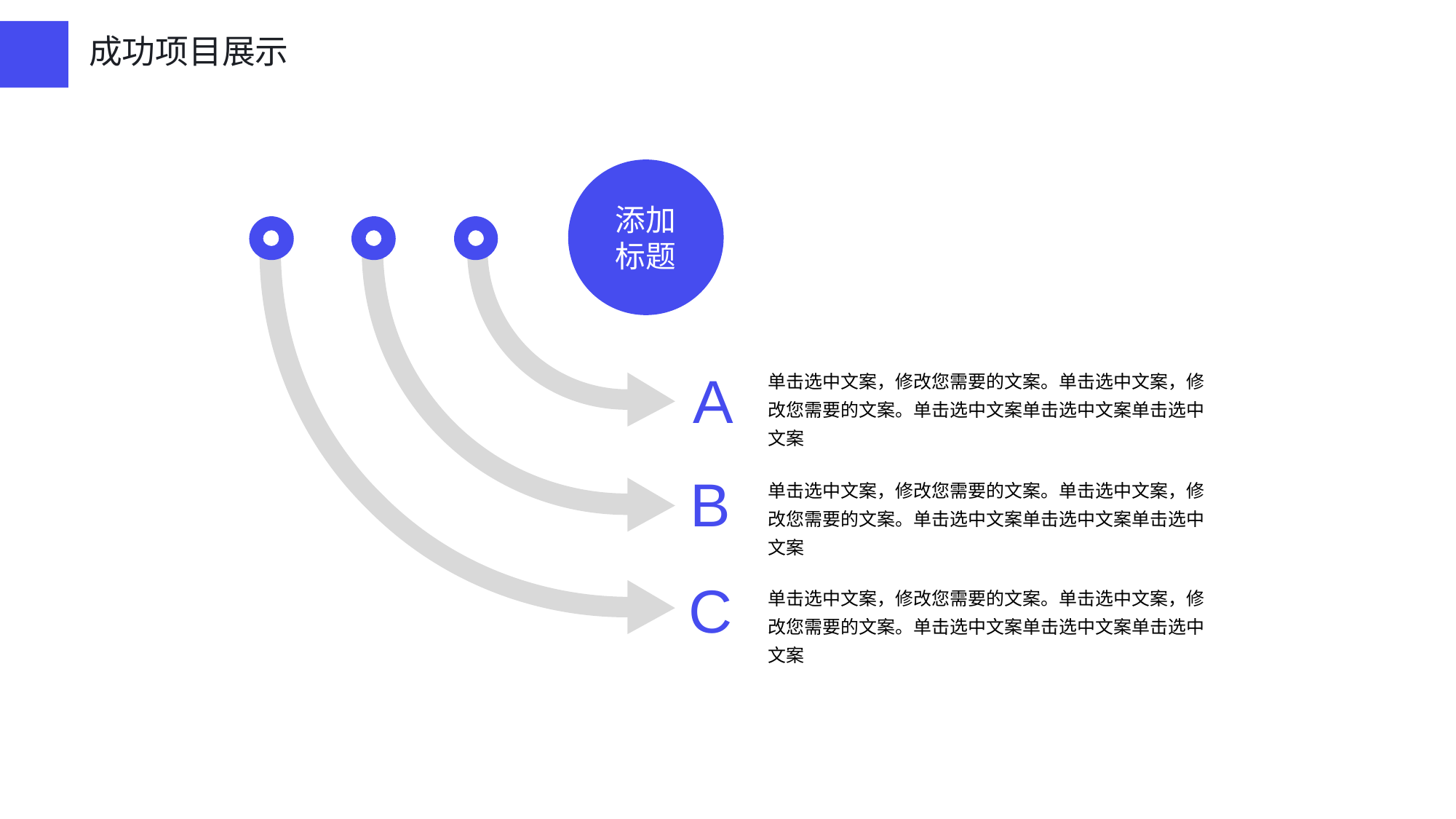

成功项目展示
添加
标题

A
单击选中文案，修改您需要的文案。单击选中文案，修改您需要的文案。单击选中文案单击选中文案单击选中文案
B
单击选中文案，修改您需要的文案。单击选中文案，修改您需要的文案。单击选中文案单击选中文案单击选中文案
C
单击选中文案，修改您需要的文案。单击选中文案，修改您需要的文案。单击选中文案单击选中文案单击选中文案